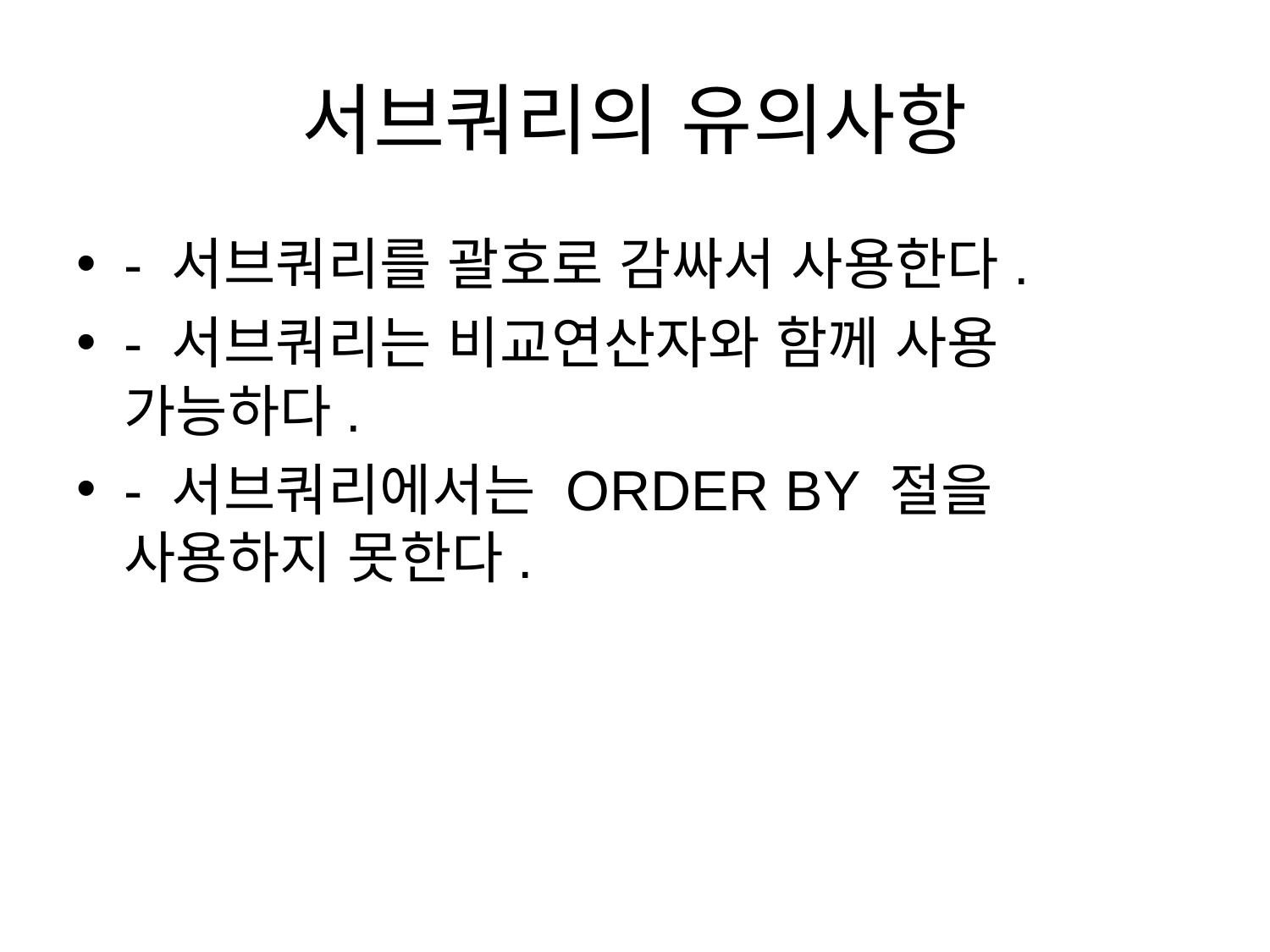

# 서브쿼리의 유의사항
- 서브쿼리를 괄호로 감싸서 사용한다.
- 서브쿼리는 비교연산자와 함께 사용 가능하다.
- 서브쿼리에서는 ORDER BY 절을 사용하지 못한다.